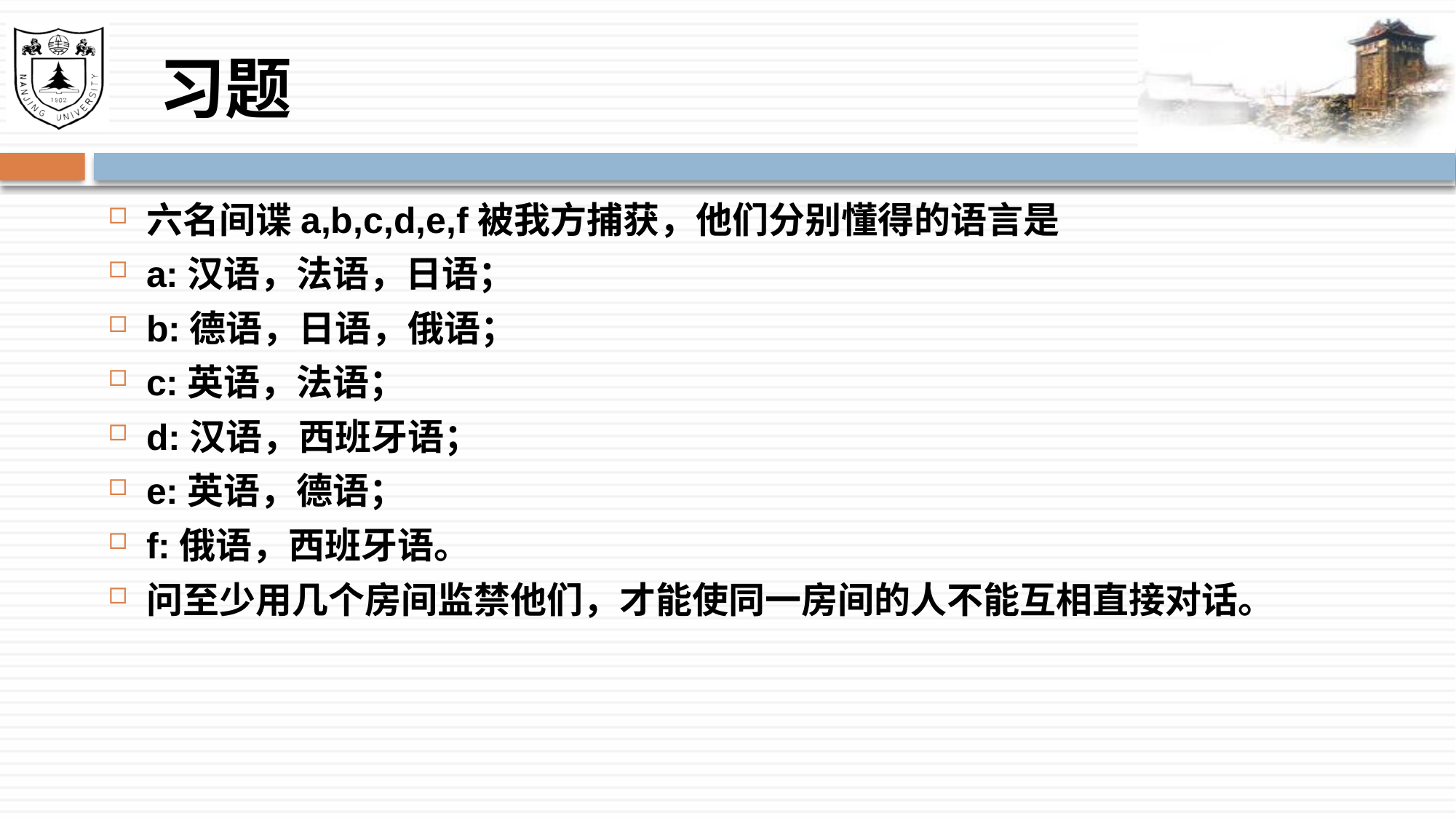

# 习题
六名间谍a,b,c,d,e,f被我方捕获，他们分别懂得的语言是
a:汉语，法语，日语；
b:德语，日语，俄语；
c:英语，法语；
d:汉语，西班牙语；
e:英语，德语；
f:俄语，西班牙语。
问至少用几个房间监禁他们，才能使同一房间的人不能互相直接对话。